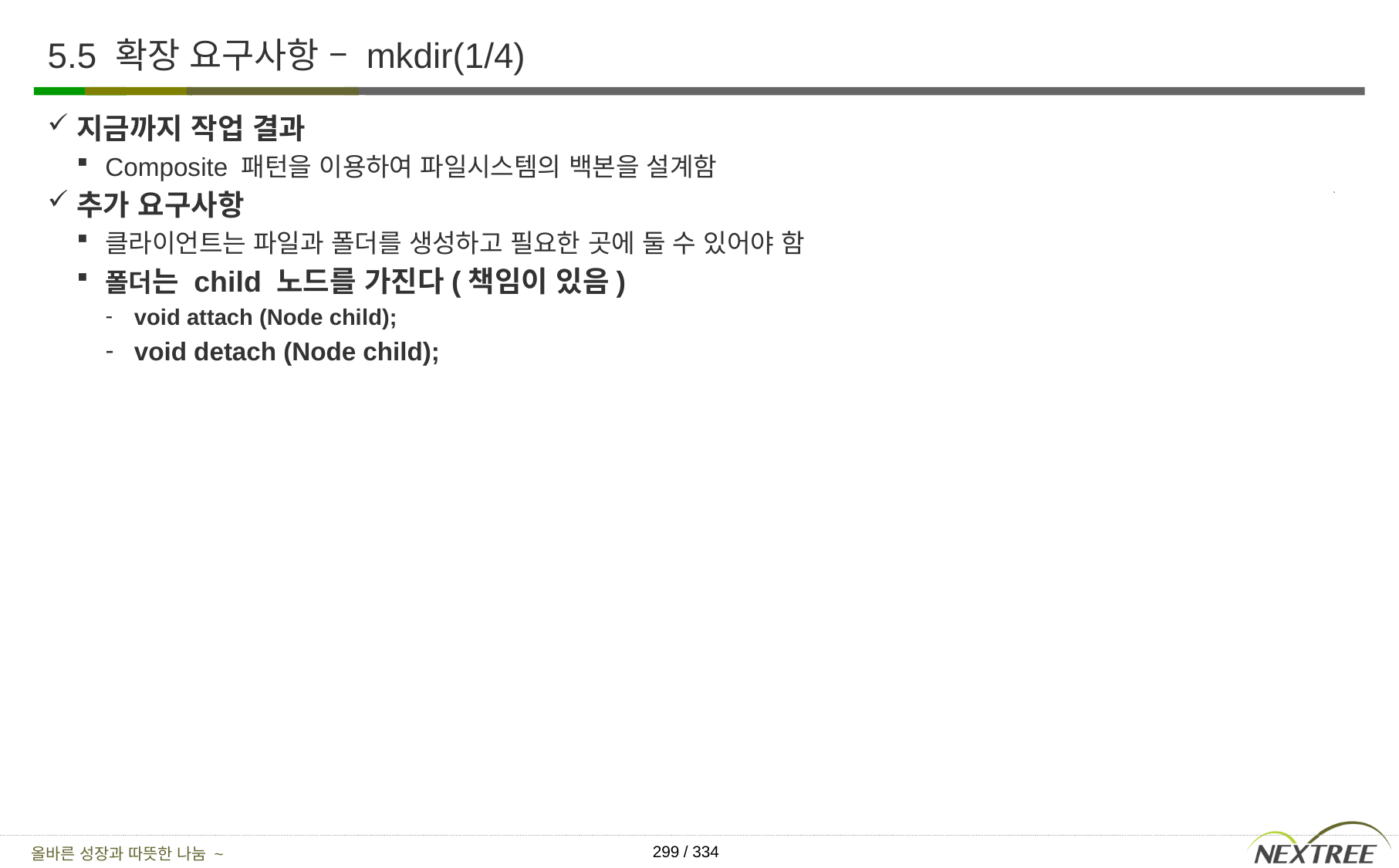

# 5.5 확장 요구사항 – mkdir(1/4)
지금까지 작업 결과
Composite 패턴을 이용하여 파일시스템의 백본을 설계함
추가 요구사항
클라이언트는 파일과 폴더를 생성하고 필요한 곳에 둘 수 있어야 함
폴더는 child 노드를 가진다(책임이 있음)
void attach (Node child);
void detach (Node child);